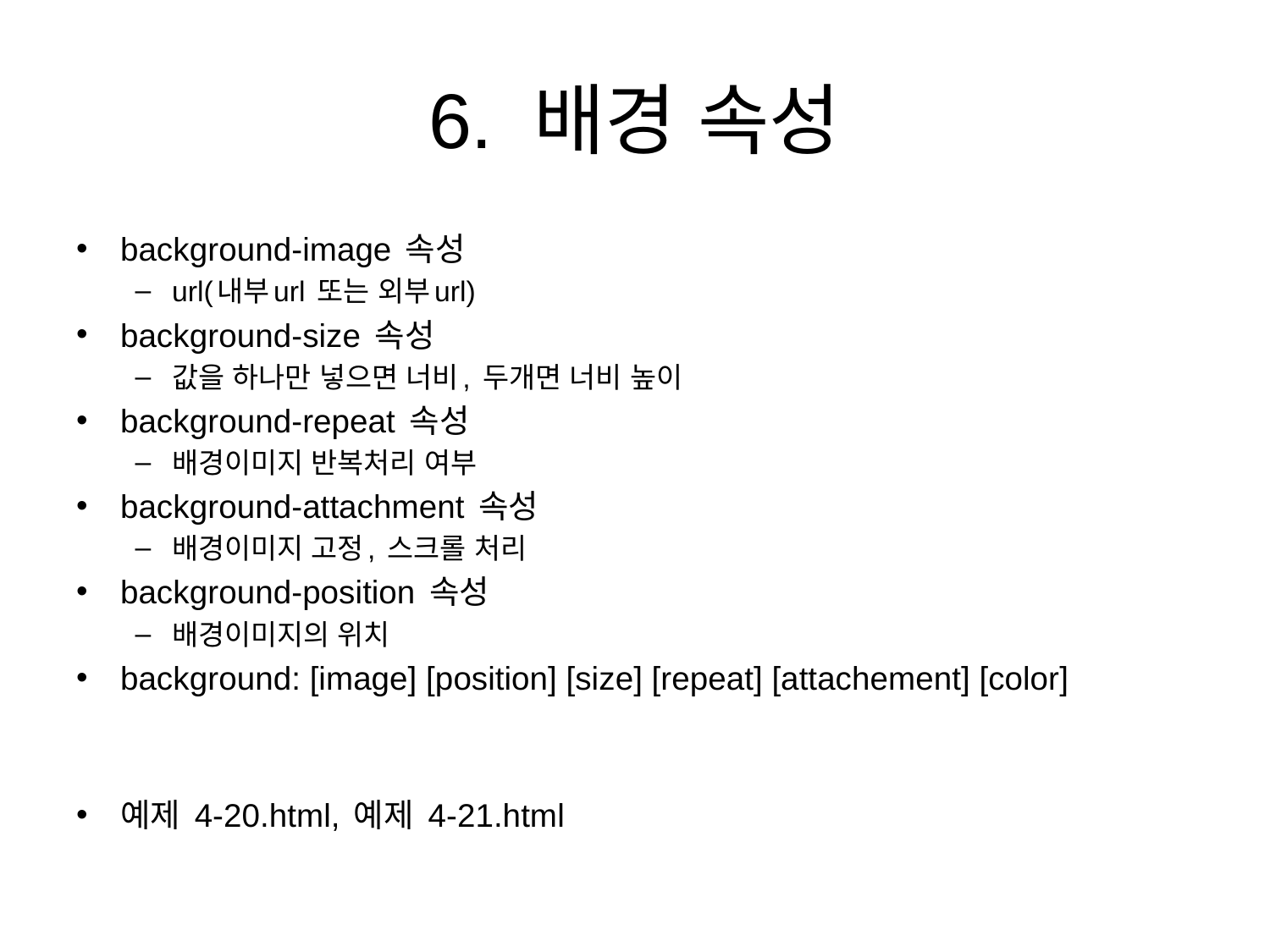

# 6. 배경 속성
background-image 속성
url(내부url 또는 외부url)
background-size 속성
값을 하나만 넣으면 너비, 두개면 너비 높이
background-repeat 속성
배경이미지 반복처리 여부
background-attachment 속성
배경이미지 고정, 스크롤 처리
background-position 속성
배경이미지의 위치
background: [image] [position] [size] [repeat] [attachement] [color]

예제 4-20.html, 예제 4-21.html